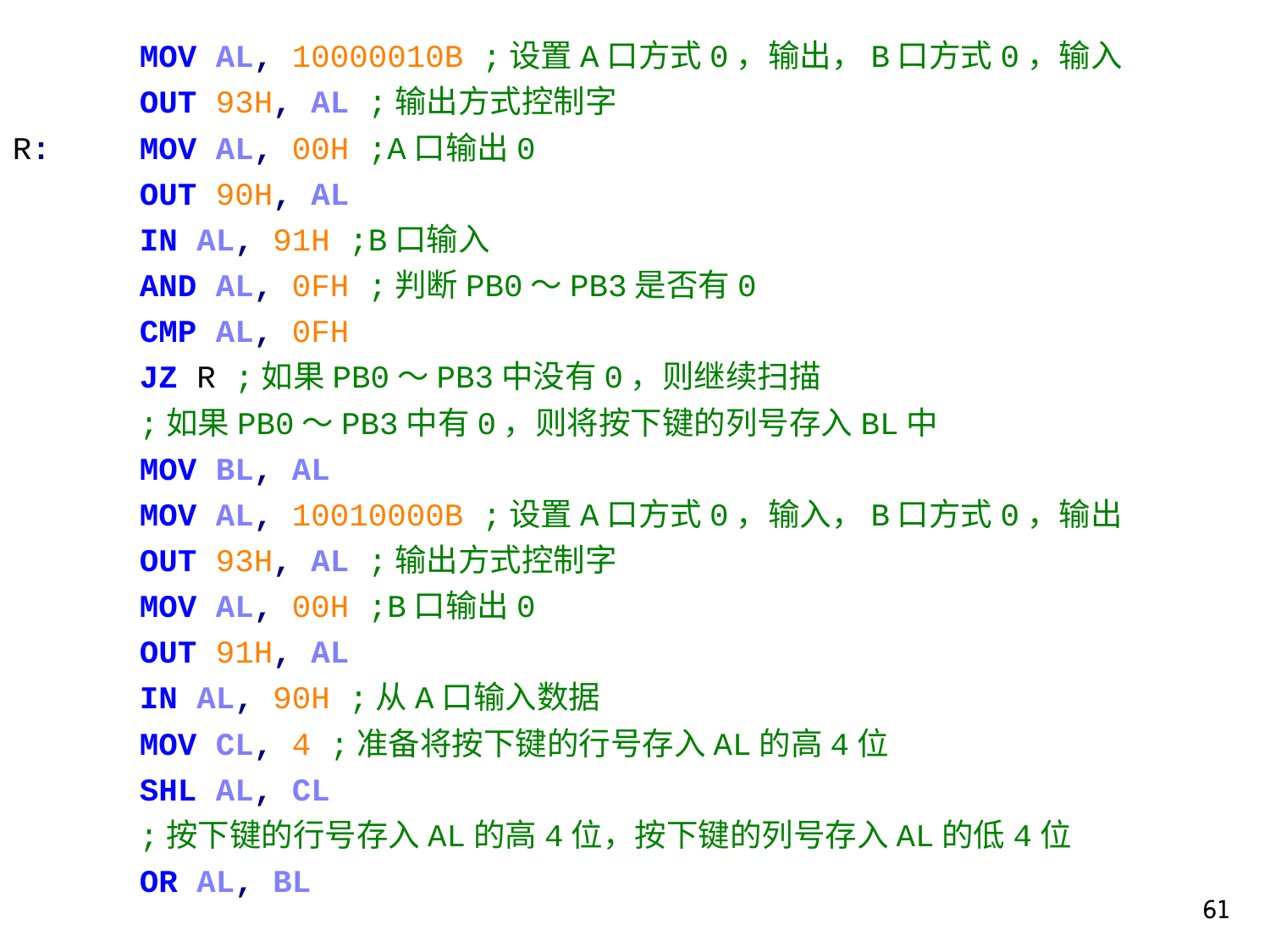

MOV AL, 10000010B ;设置A口方式0，输出，B口方式0，输入
	OUT 93H, AL ;输出方式控制字
R: 	MOV AL, 00H ;A口输出0
	OUT 90H, AL
	IN AL, 91H ;B口输入
	AND AL, 0FH ;判断PB0～PB3是否有0
	CMP AL, 0FH
	JZ R ;如果PB0～PB3中没有0，则继续扫描
	;如果PB0～PB3中有0，则将按下键的列号存入BL中
	MOV BL, AL
	MOV AL, 10010000B ;设置A口方式0，输入，B口方式0，输出
	OUT 93H, AL ;输出方式控制字
	MOV AL, 00H ;B口输出0
	OUT 91H, AL
	IN AL, 90H ;从A口输入数据
	MOV CL, 4 ;准备将按下键的行号存入AL的高4位
	SHL AL, CL
	;按下键的行号存入AL的高4位，按下键的列号存入AL的低4位
	OR AL, BL
61